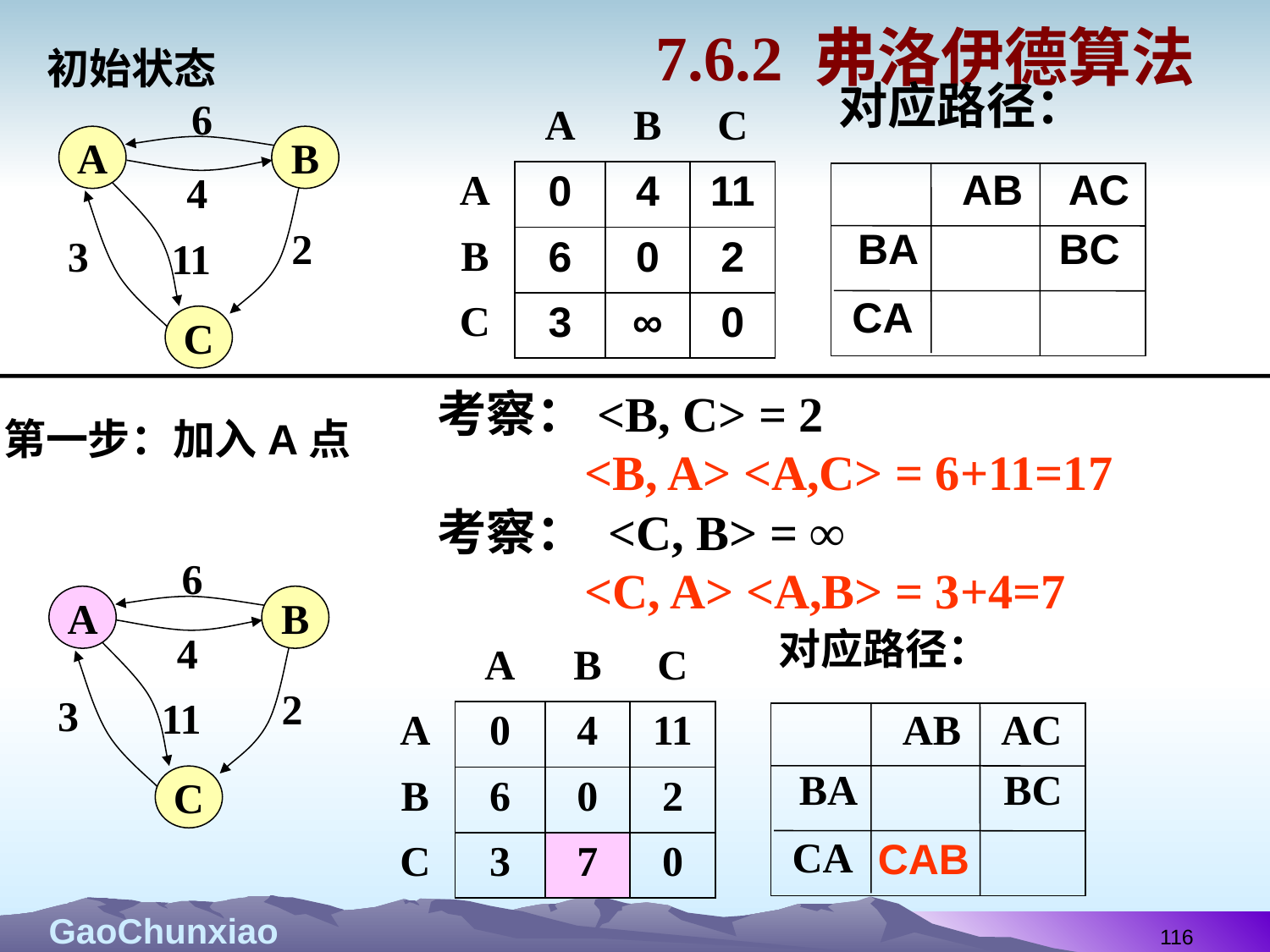

# 7.6.2 弗洛伊德算法
初始状态
对应路径：
AB    AC

BA            BC
CA
6
A
B

4

2
3
11
C
|  | A | B | C |
| --- | --- | --- | --- |
| A | 0 | 4 | 11 |
| B | 6 | 0 | 2 |
| C | 3 | ∞ | 0 |

考察：<B, C> = 2
            <B, A> <A,C> = 6+11=17
考察： <C, B> = ∞
            <C, A> <A,B> = 3+4=7
第一步：加入A点
6
A
B

4

2
3
11
C
对应路径：
AB    AC

BA              BC
CA
CAB
|  | A | B | C |
| --- | --- | --- | --- |
| A | 0 | 4 | 11 |
| B | 6 | 0 | 2 |
| C | 3 | 7 | 0 |
116